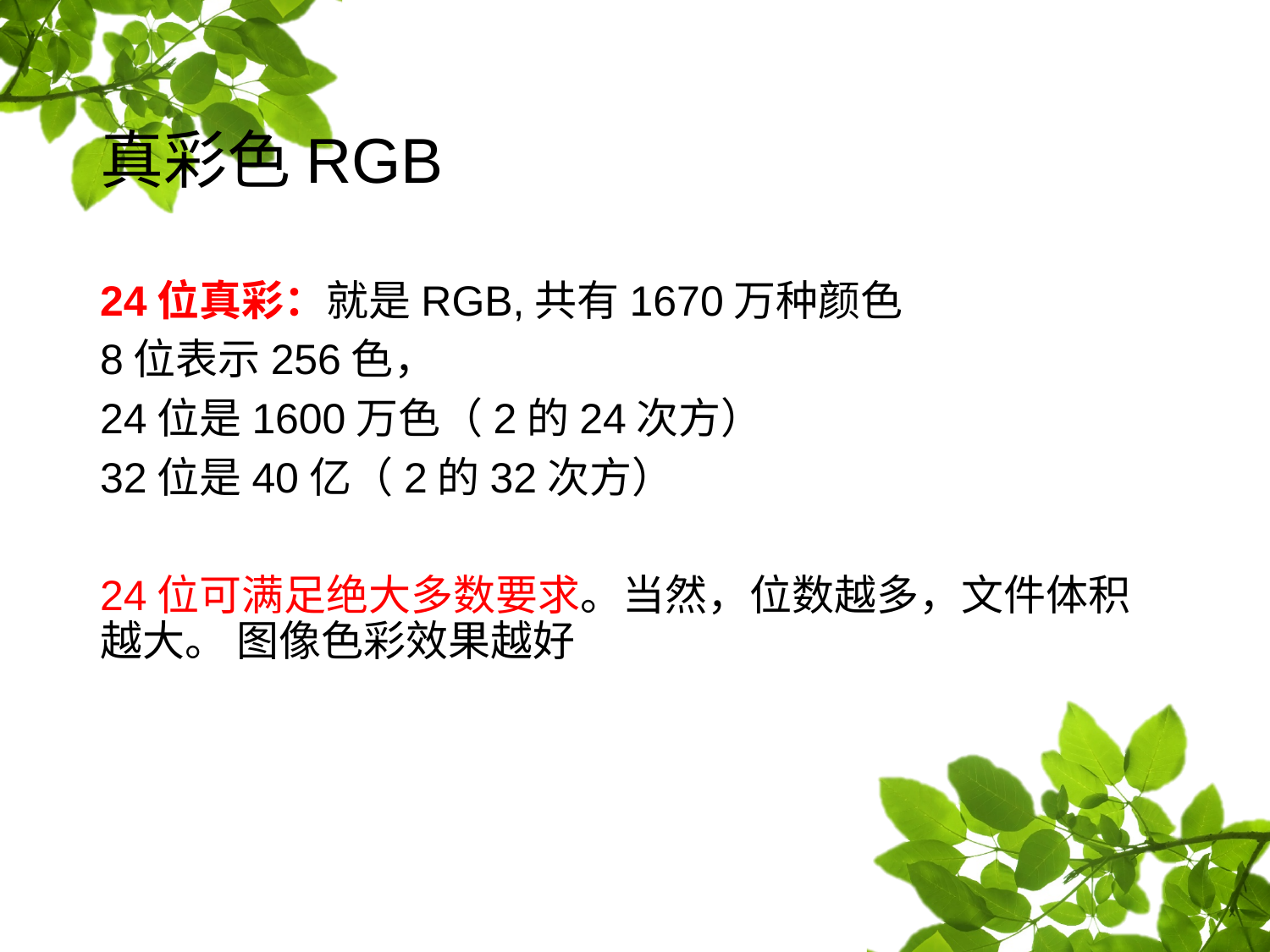

# 真彩色RGB
24位真彩：就是RGB,共有1670万种颜色
8位表示256色，
24位是1600万色（2的24次方）
32位是40亿（2的32次方）

24位可满足绝大多数要求。当然，位数越多，文件体积越大。 图像色彩效果越好